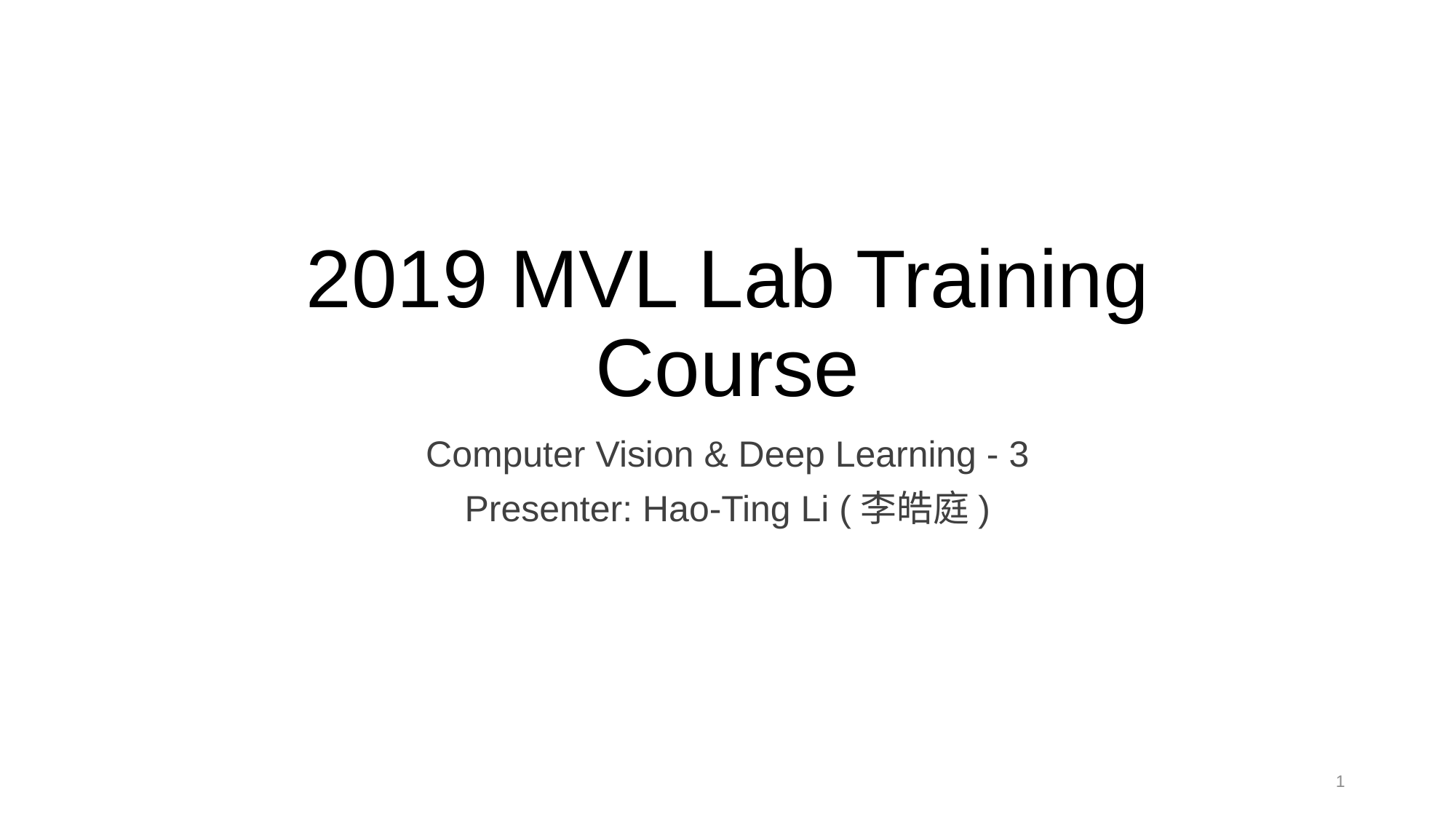

# 2019 MVL Lab Training Course
Computer Vision & Deep Learning - 3
Presenter: Hao-Ting Li (李皓庭)
1